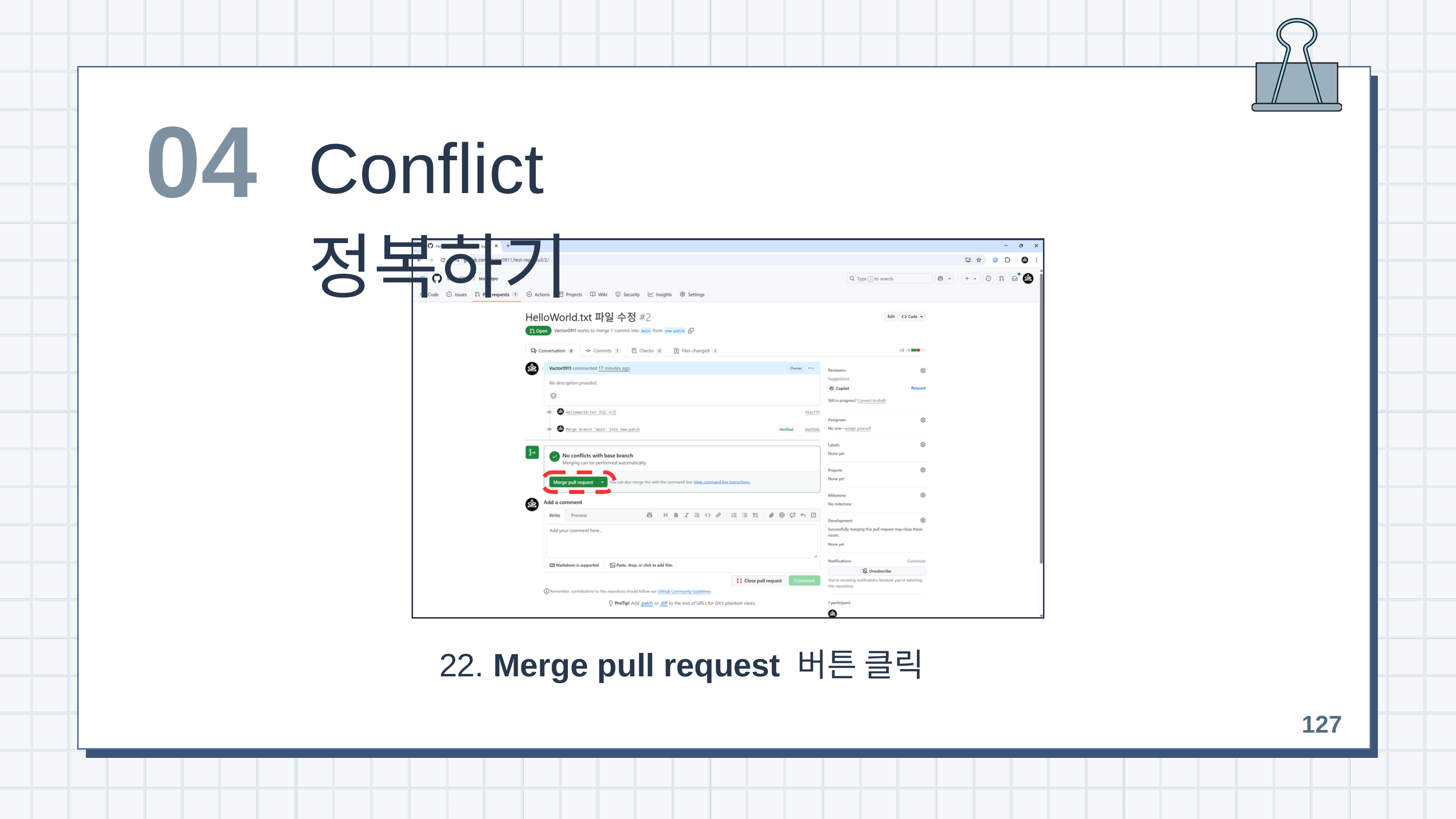

04
Conflict 정복하기

   22. Merge pull request 버튼 클릭
127